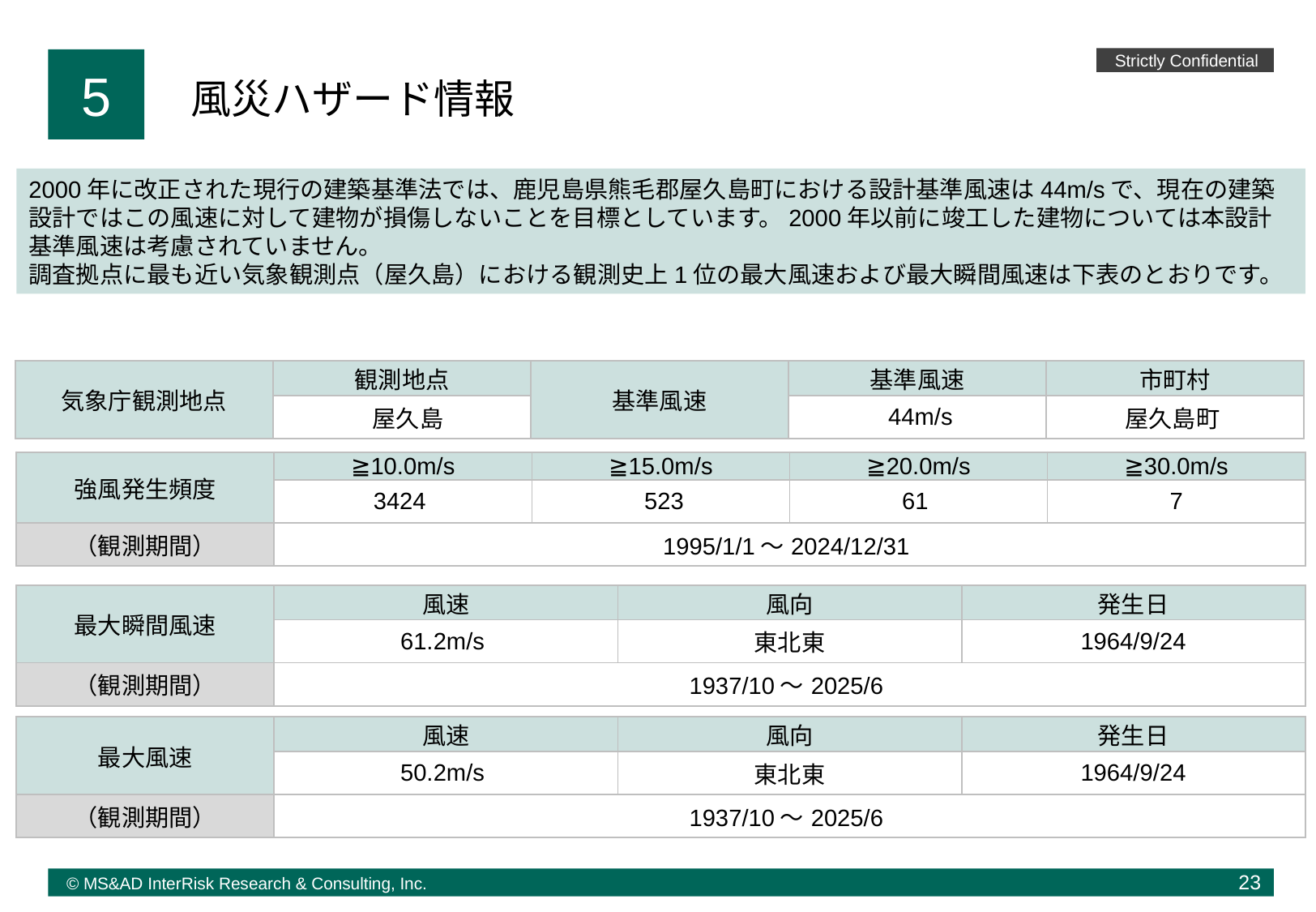

Strictly Confidential
5
風災ハザード情報
2000年に改正された現行の建築基準法では、鹿児島県熊毛郡屋久島町における設計基準風速は44m/sで、現在の建築設計ではこの風速に対して建物が損傷しないことを目標としています。2000年以前に竣工した建物については本設計基準風速は考慮されていません。
調査拠点に最も近い気象観測点（屋久島）における観測史上1位の最大風速および最大瞬間風速は下表のとおりです。

| 気象庁観測地点 | 観測地点 | 基準風速 | 基準風速 | 市町村 |
| --- | --- | --- | --- | --- |
|  | 屋久島 |  | 44m/s | 屋久島町 |
| 強風発生頻度 | ≧10.0m/s | ≧15.0m/s | ≧20.0m/s | ≧30.0m/s |
| --- | --- | --- | --- | --- |
|  | 3424 | 523 | 61 | 7 |
| （観測期間） | 1995/1/1～2024/12/31 |  |  |  |
| 最大瞬間風速 | 風速 | 風向 | 発生日 |
| --- | --- | --- | --- |
|  | 61.2m/s | 東北東 | 1964/9/24 |
| （観測期間） | 1937/10～2025/6 |  |  |
| 最大風速 | 風速 | 風向 | 発生日 |
| --- | --- | --- | --- |
|  | 50.2m/s | 東北東 | 1964/9/24 |
| （観測期間） | 1937/10～2025/6 |  |  |
23
© MS&AD InterRisk Research & Consulting, Inc.